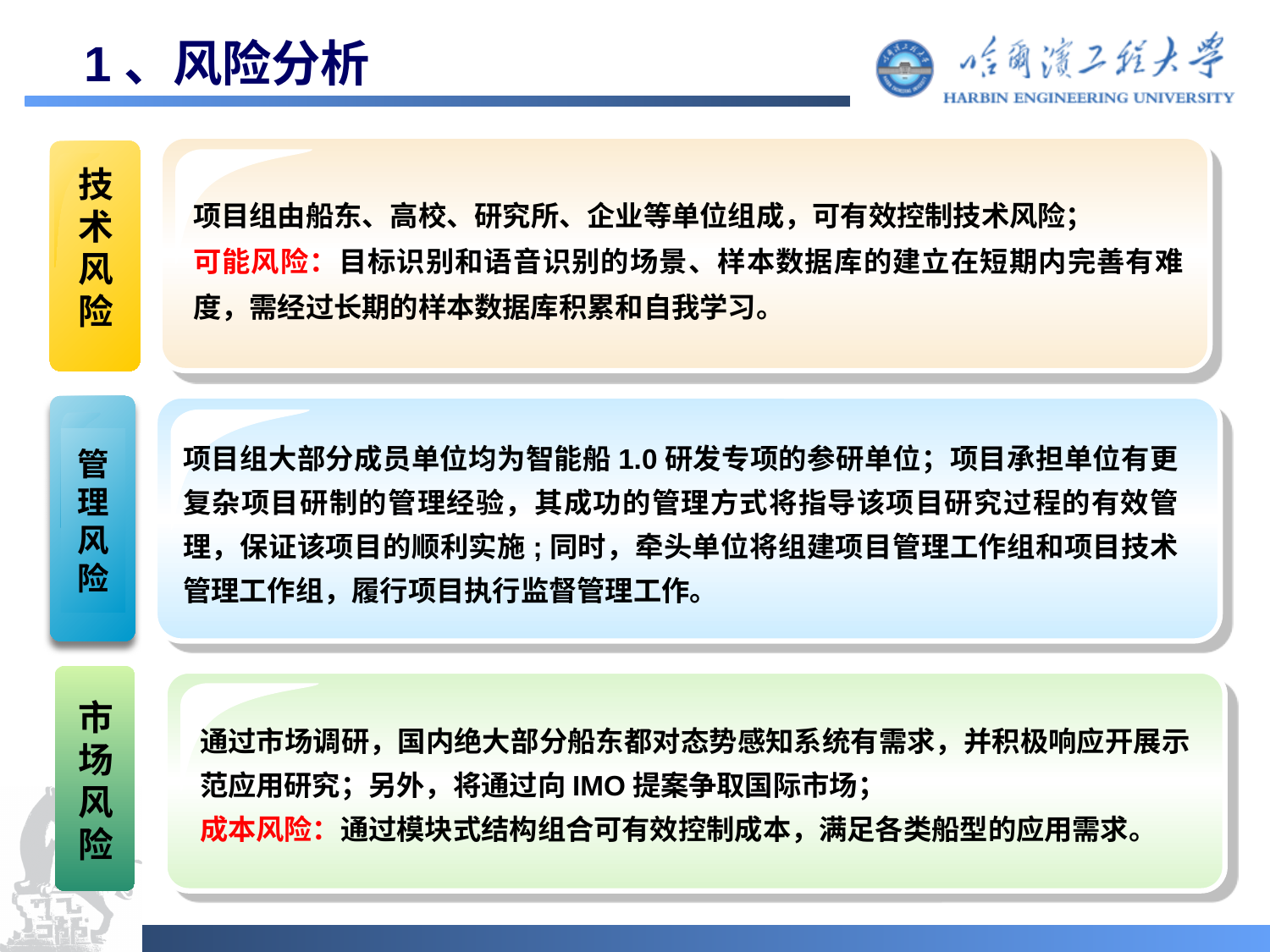

1、风险分析

技
术
风
险
项目组由船东、高校、研究所、企业等单位组成，可有效控制技术风险；
可能风险：目标识别和语音识别的场景、样本数据库的建立在短期内完善有难度，需经过长期的样本数据库积累和自我学习。

管
理
风
险

项目组大部分成员单位均为智能船1.0研发专项的参研单位；项目承担单位有更复杂项目研制的管理经验，其成功的管理方式将指导该项目研究过程的有效管理，保证该项目的顺利实施;同时，牵头单位将组建项目管理工作组和项目技术管理工作组，履行项目执行监督管理工作。

通过市场调研，国内绝大部分船东都对态势感知系统有需求，并积极响应开展示范应用研究；另外，将通过向IMO提案争取国际市场；
成本风险：通过模块式结构组合可有效控制成本，满足各类船型的应用需求。
市
场
风
险